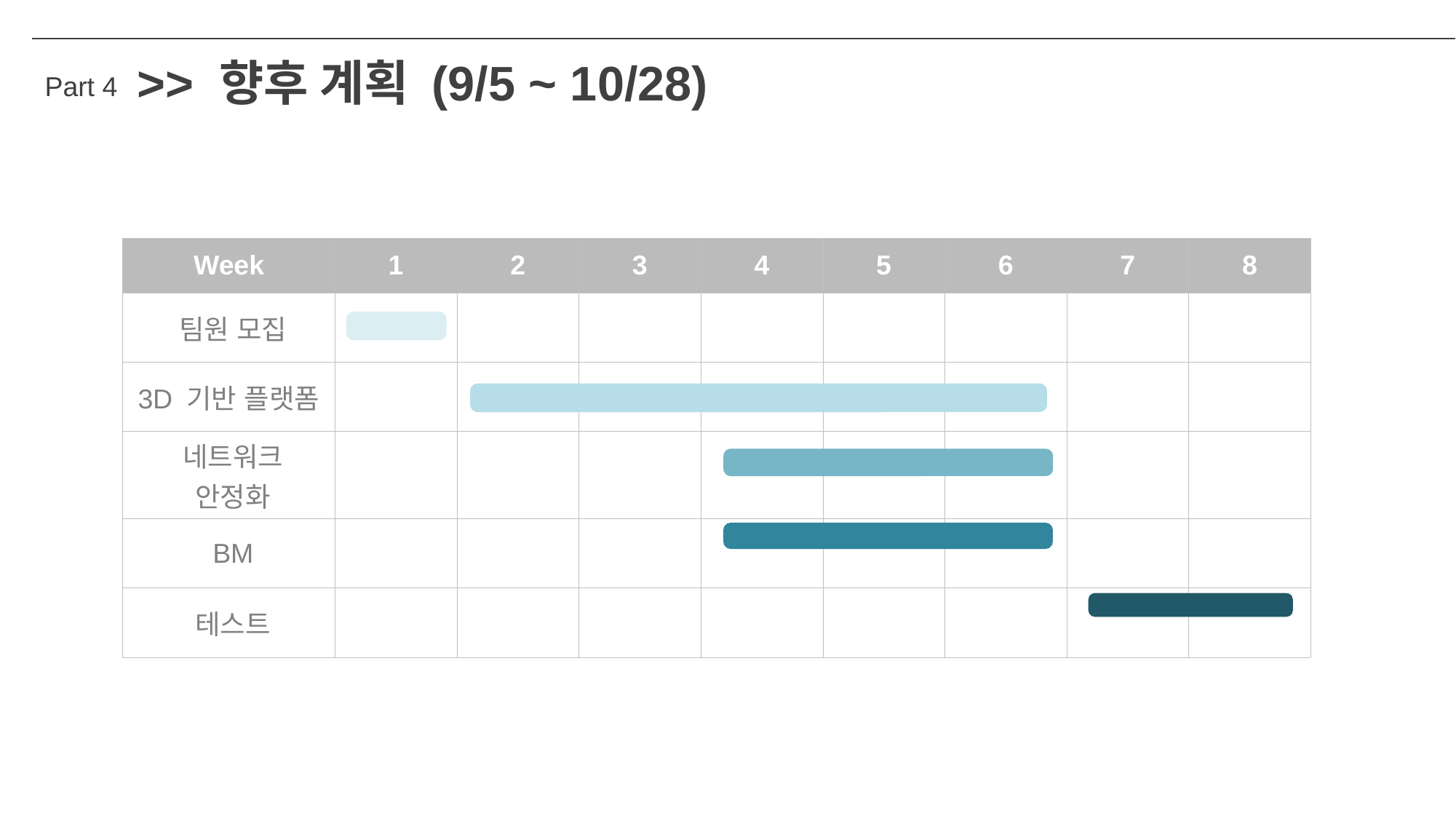

>> 향후 계획 (9/5 ~ 10/28)
Part 4

| Week | 1 | 2 | 3 | 4 | 5 | 6 | 7 | 8 |
| --- | --- | --- | --- | --- | --- | --- | --- | --- |
| 팀원 모집 |  |  |  |  |  |  |  |  |
| 3D 기반 플랫폼 |  |  |  |  |  |  |  |  |
| 네트워크 안정화 |  |  |  |  |  |  |  |  |
| BM |  |  |  |  |  |  |  |  |
| 테스트 |  |  |  |  |  |  |  |  |